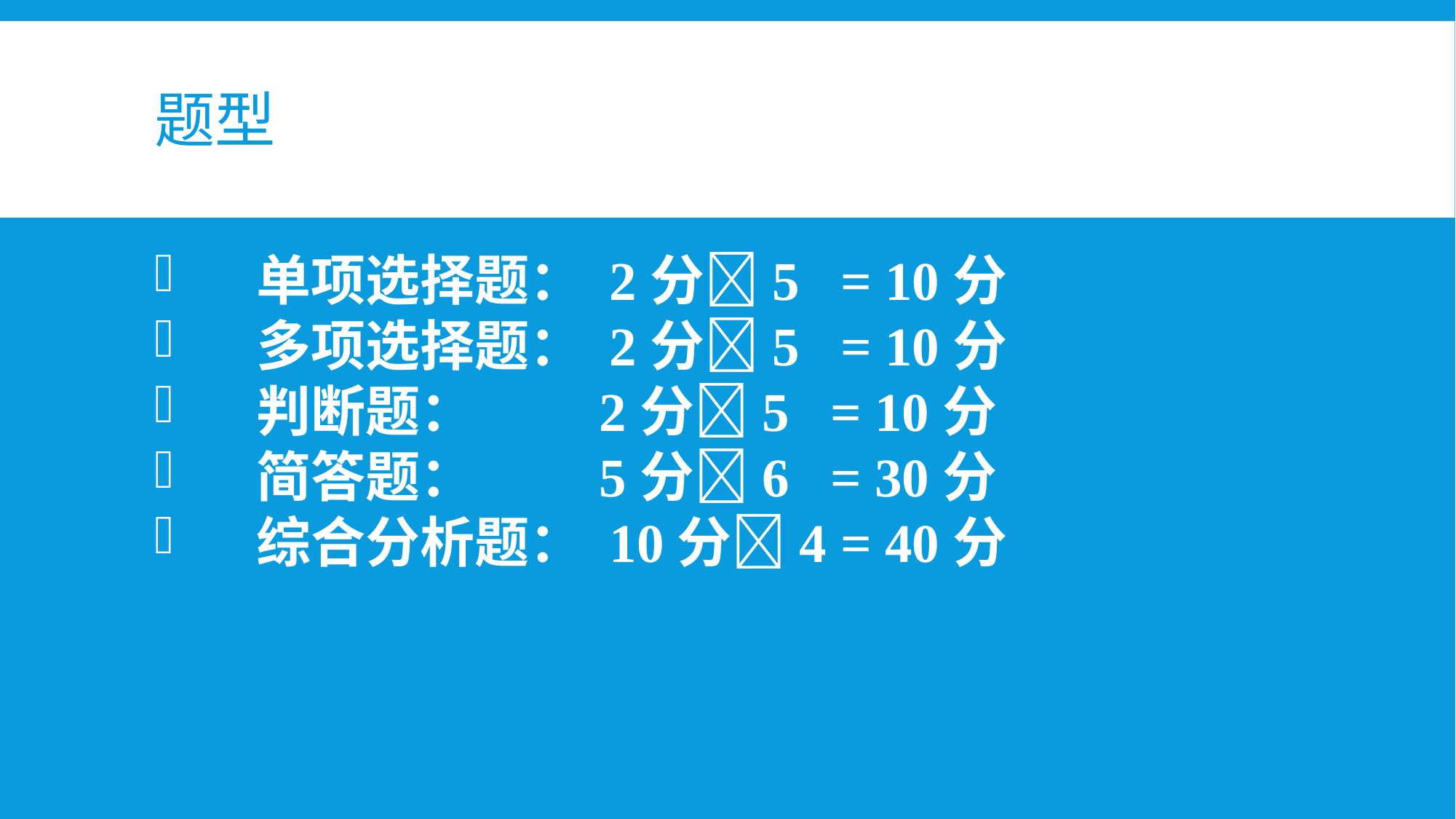

# 题型
单项选择题： 2分×5   = 10分
多项选择题： 2分×5   = 10分
判断题：         2分×5   = 10分
简答题：         5分×6   = 30分
综合分析题： 10分×4 = 40分